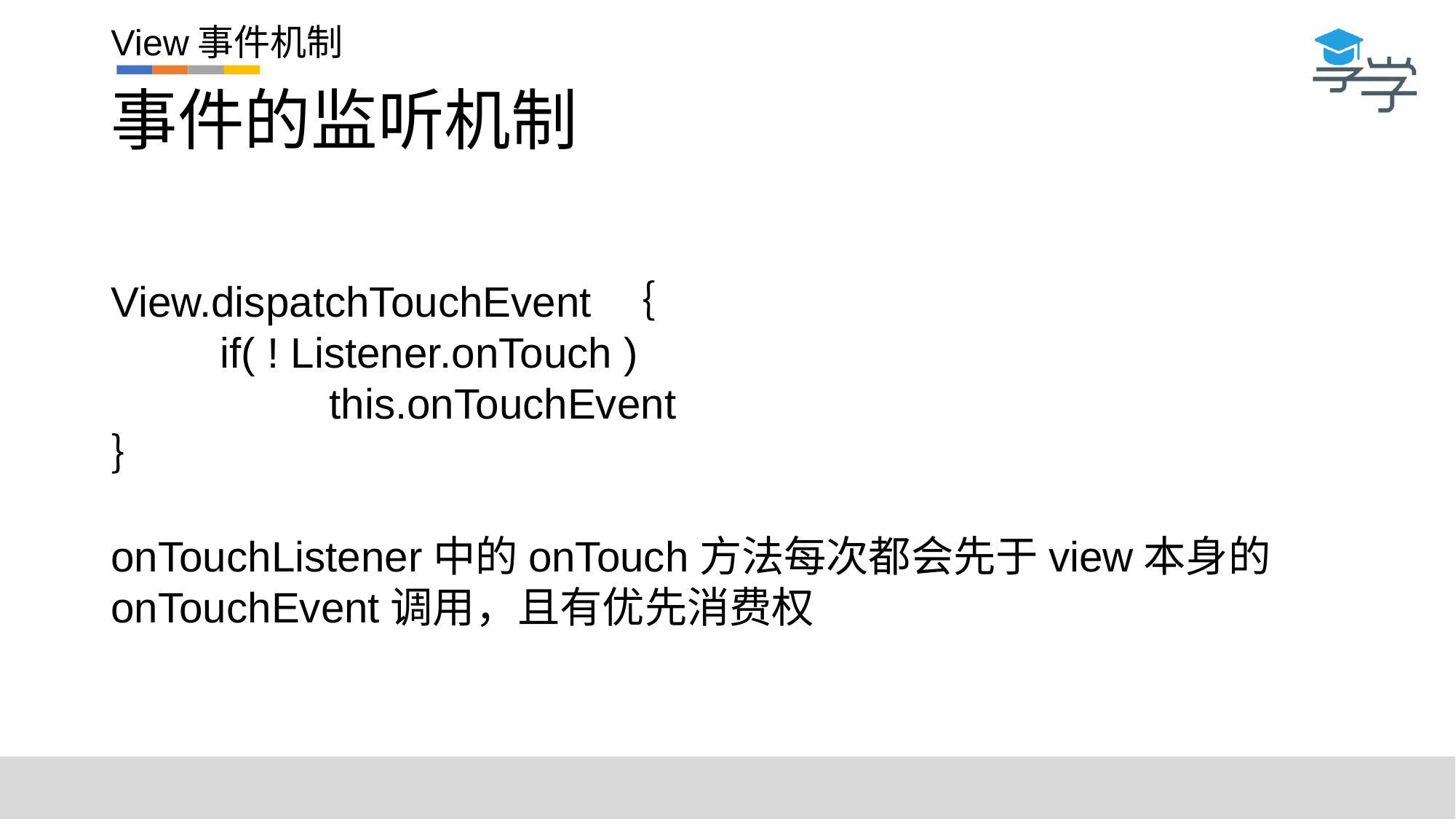

# 事件的监听机制

View.dispatchTouchEvent ｛
	if( ! Listener.onTouch )
		this.onTouchEvent
｝

onTouchListener中的onTouch方法每次都会先于view本身的onTouchEvent调用，且有优先消费权
View事件机制